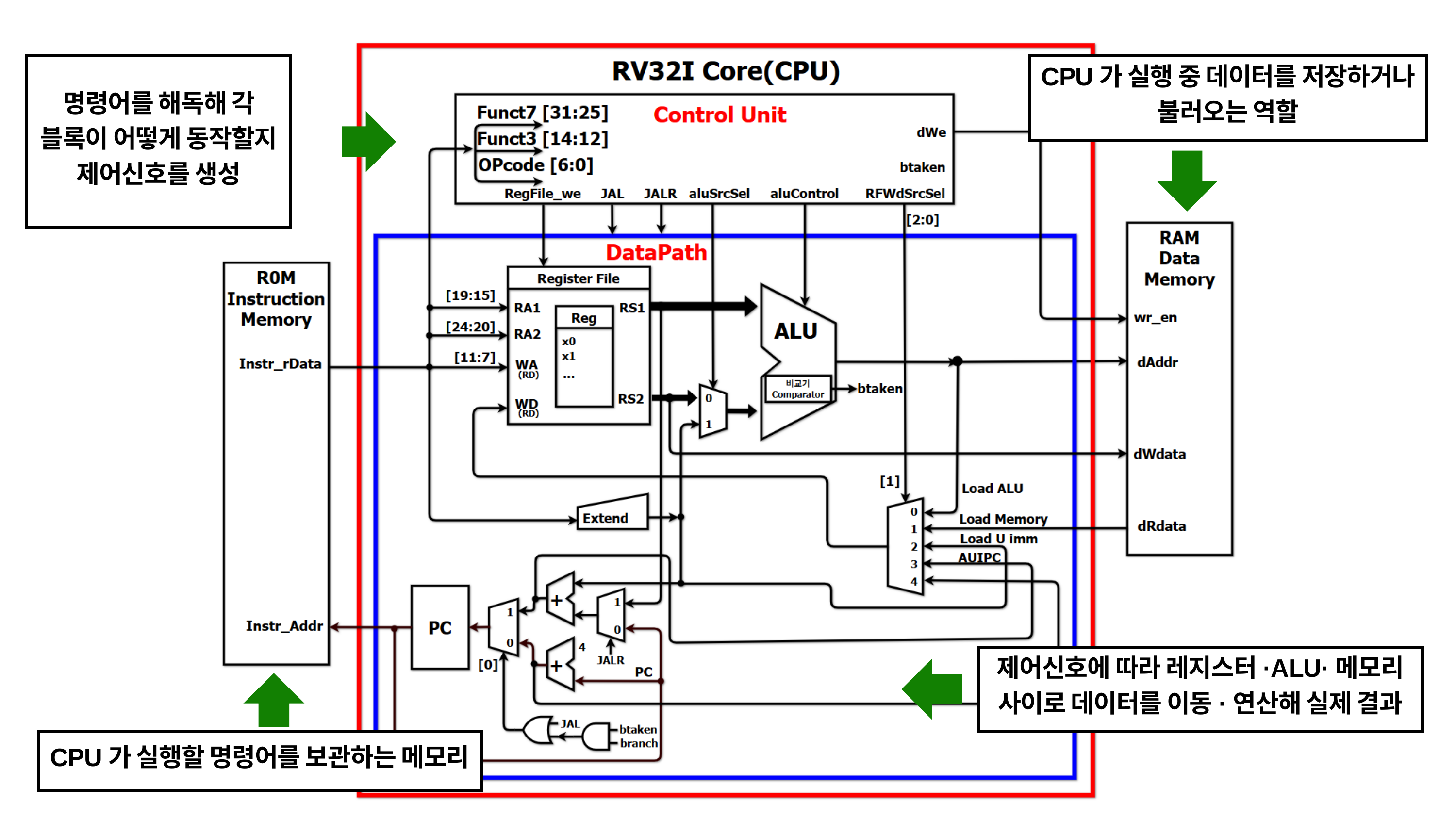

명령어를 해독해 각 블록이 어떻게 동작할지 제어신호를 생성

CPU가 실행 중 데이터를 저장하거나 불러오는 역할

제어신호에 따라 레지스터·ALU·메모리 사이로 데이터를 이동·연산해 실제 결과

CPU가 실행할 명령어를 보관하는 메모리